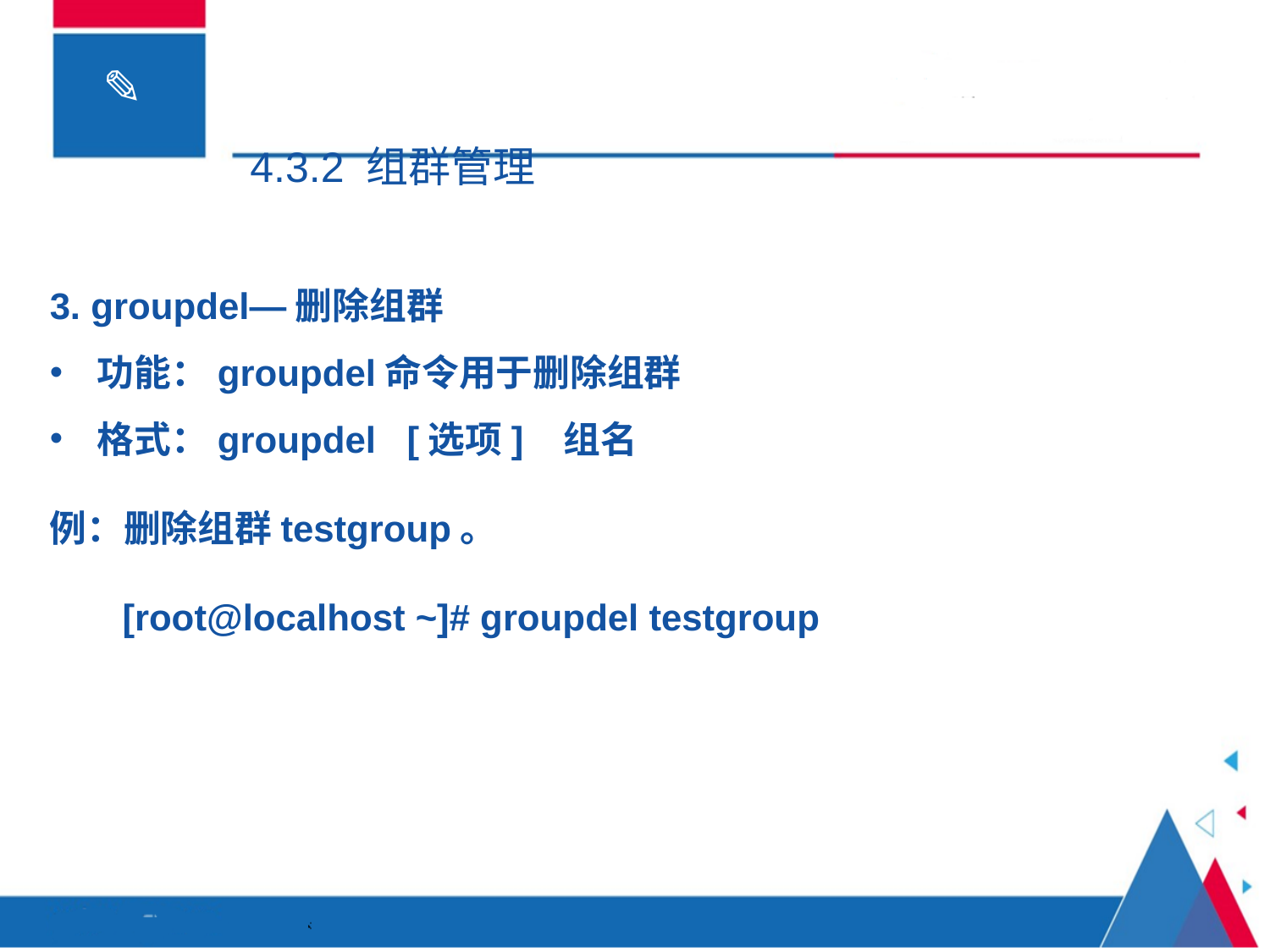

4.3.2 组群管理
3. groupdel—删除组群
功能：groupdel命令用于删除组群
格式：groupdel   [选项]   组名
例：删除组群testgroup。
       [root@localhost ~]# groupdel testgroup